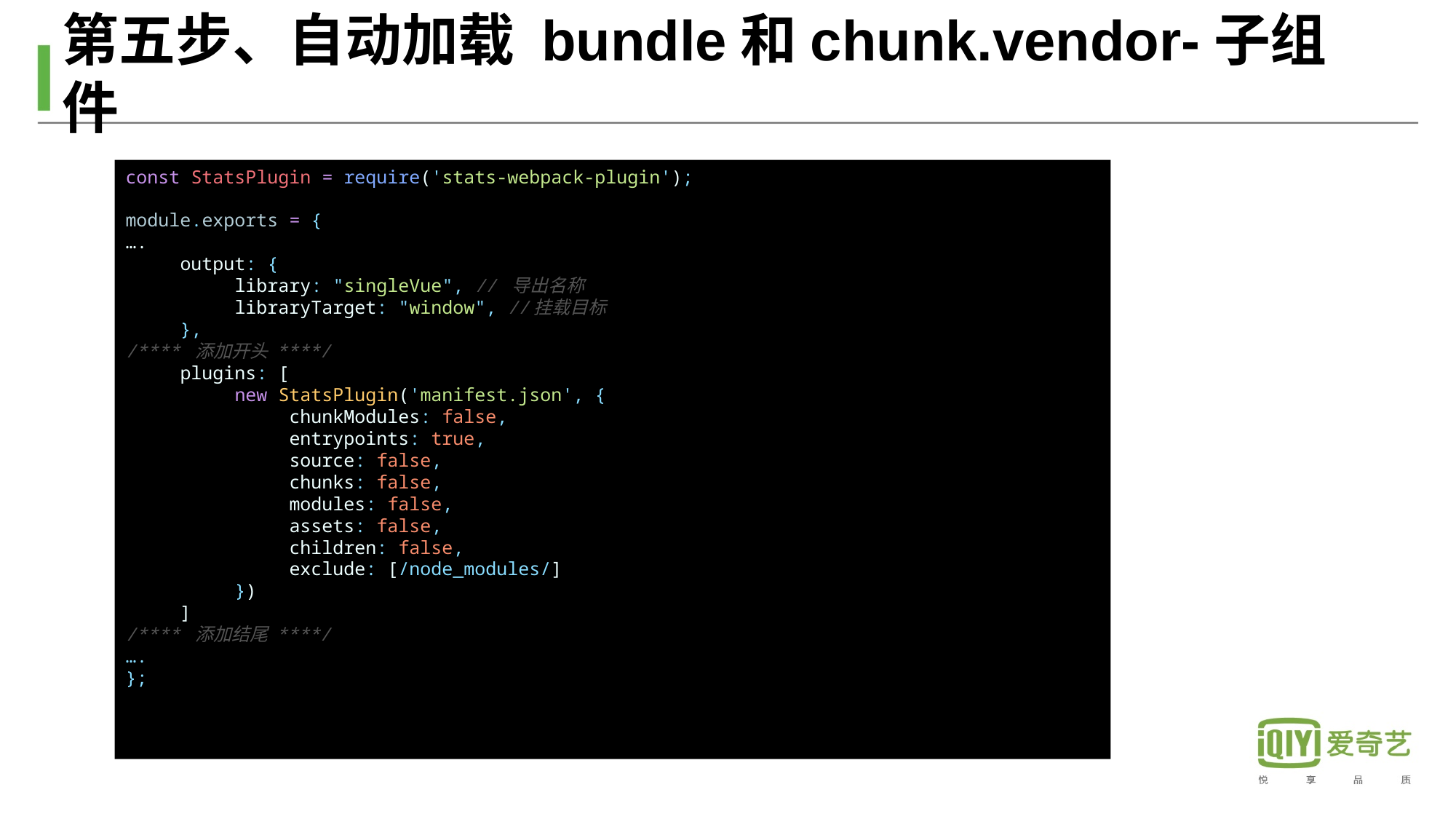

# 第五步、自动加载 bundle和chunk.vendor-子组件
const StatsPlugin = require('stats-webpack-plugin');
module.exports = {
….
output: {
library: "singleVue", // 导出名称
libraryTarget: "window", //挂载目标
},
/**** 添加开头 ****/
plugins: [
new StatsPlugin('manifest.json', {
chunkModules: false,
entrypoints: true,
source: false,
chunks: false,
modules: false,
assets: false,
children: false,
exclude: [/node_modules/]
})
]
/**** 添加结尾 ****/
….
};